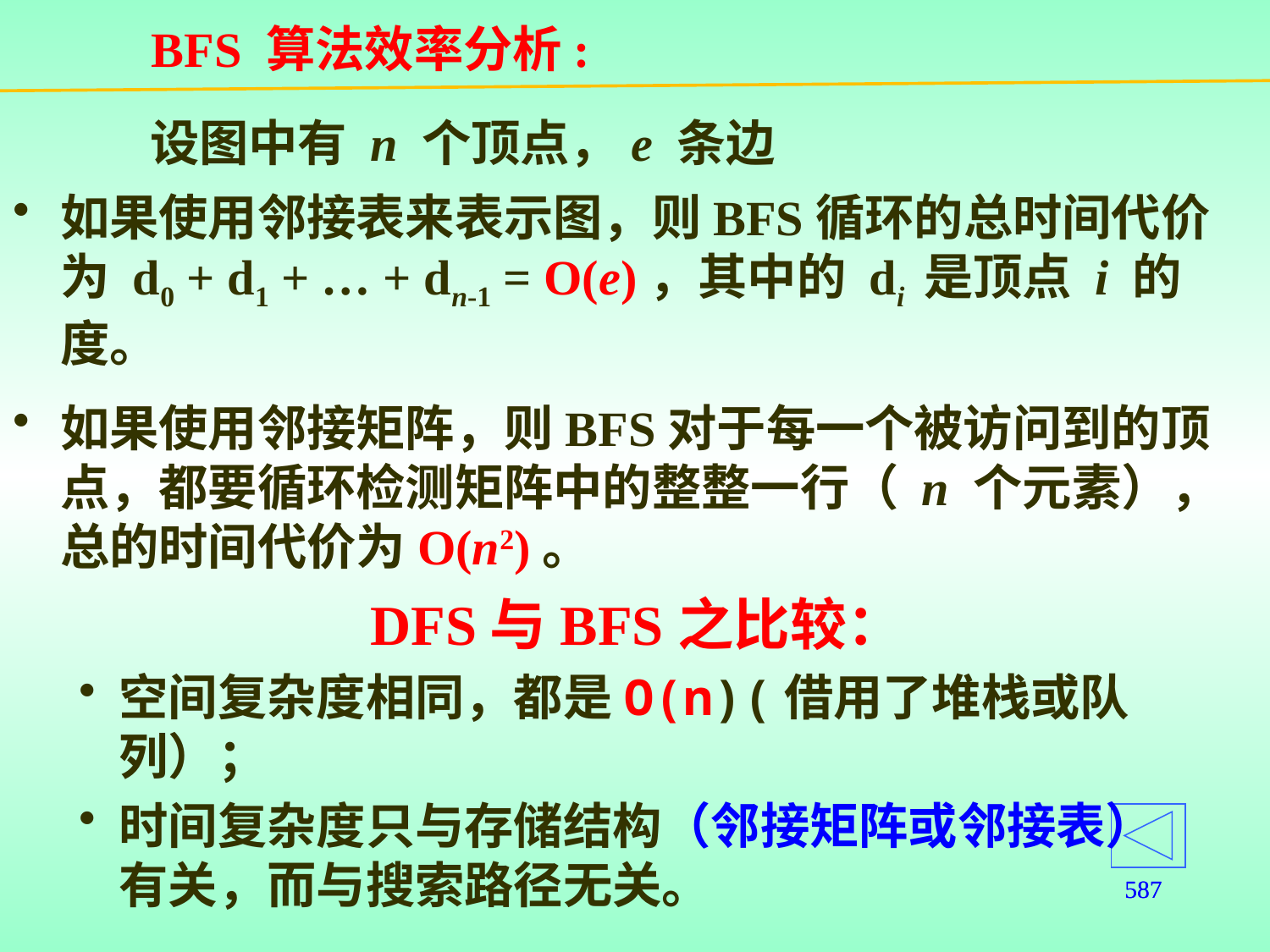

# BFS 算法效率分析:
设图中有 n 个顶点，e 条边
如果使用邻接表来表示图，则BFS循环的总时间代价为 d0 + d1 + … + dn-1 = O(e)，其中的 di 是顶点 i 的度。
如果使用邻接矩阵，则BFS对于每一个被访问到的顶点，都要循环检测矩阵中的整整一行（ n 个元素），总的时间代价为O(n2)。
DFS与BFS之比较：
空间复杂度相同，都是O(n)(借用了堆栈或队列）；
时间复杂度只与存储结构（邻接矩阵或邻接表）有关，而与搜索路径无关。

587
587